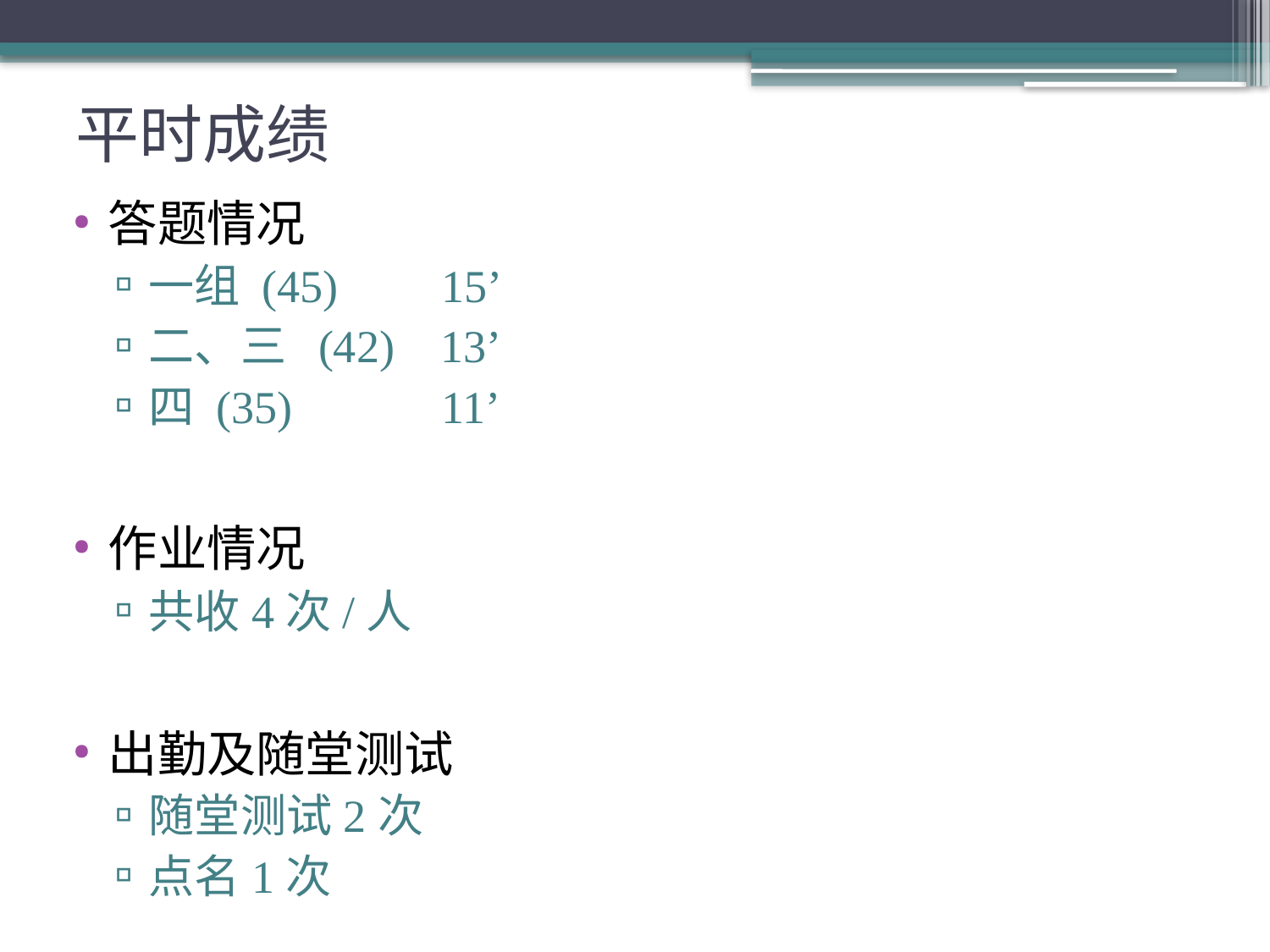

# 平时成绩
答题情况
一组 (45)         15’
二、三  (42)    13’
四 (35)             11’

作业情况
共收4次/人

出勤及随堂测试
随堂测试2次
点名1次